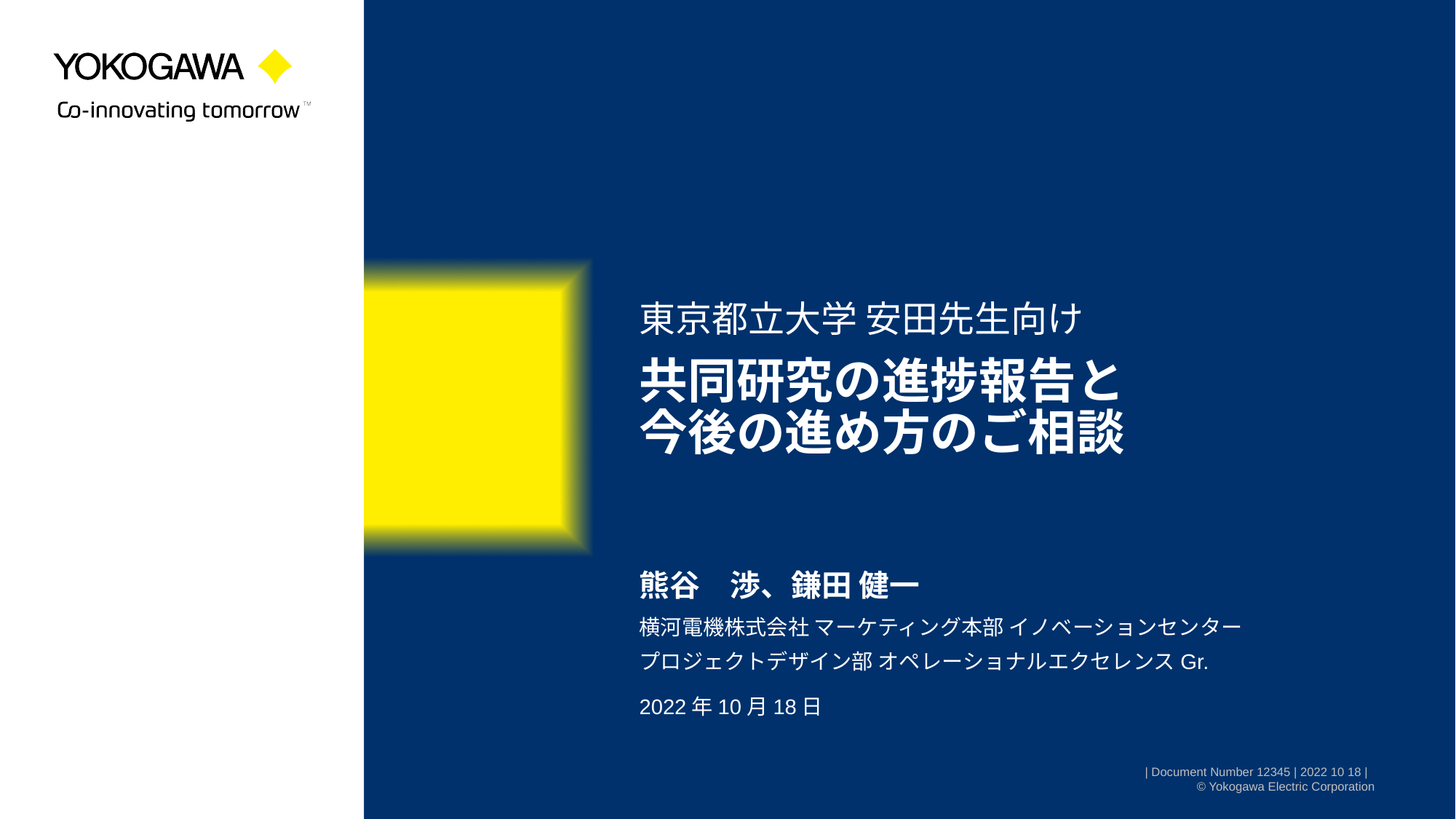

東京都立大学 安田先生向け
# 共同研究の進捗報告と 今後の進め方のご相談
熊谷　渉、鎌田 健一
横河電機株式会社 マーケティング本部 イノベーションセンター
プロジェクトデザイン部 オペレーショナルエクセレンスGr.
2022年10月18日